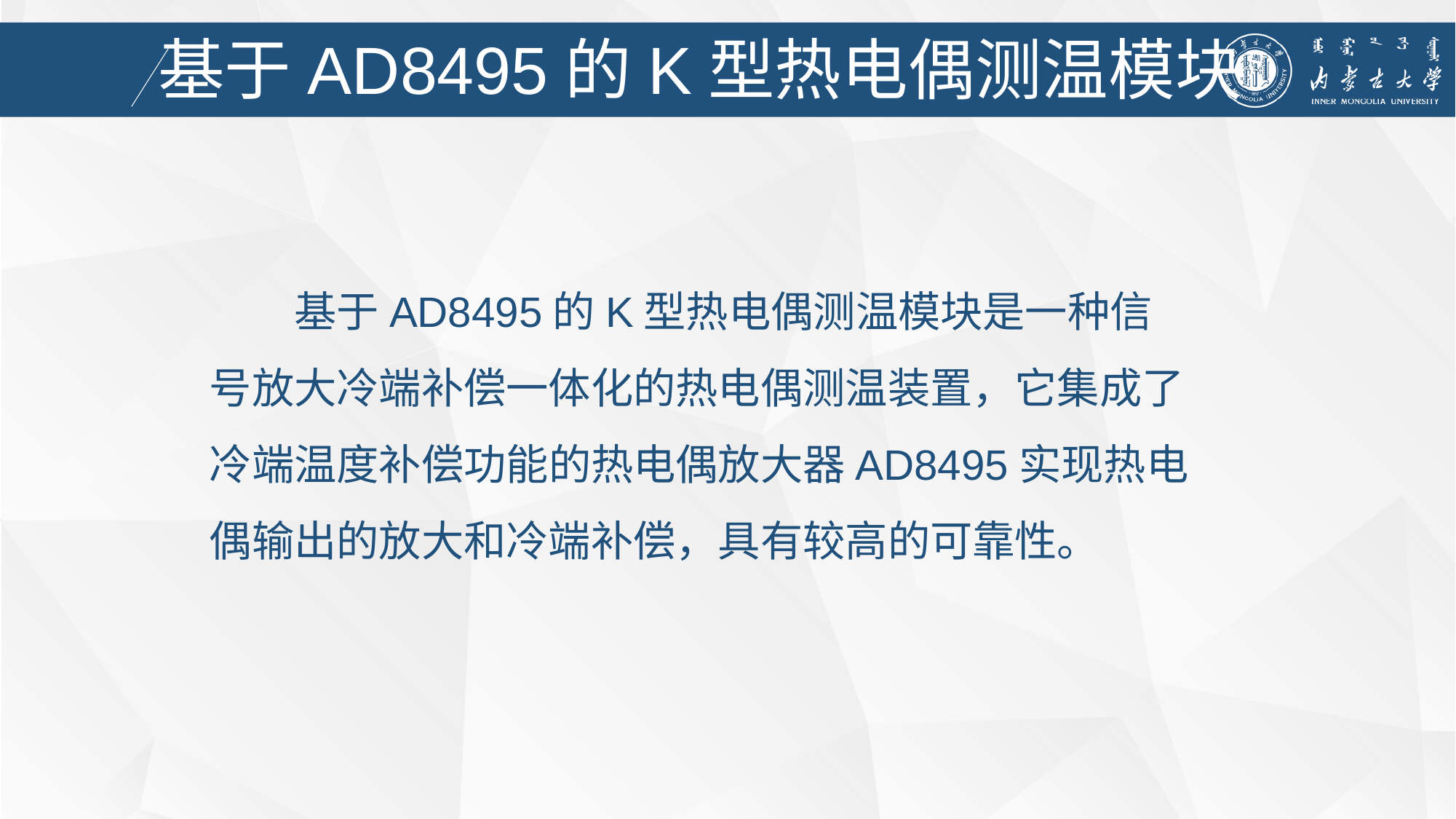

基于AD8495的K型热电偶测温模块
基于AD8495的K型热电偶测温模块是一种信号放大冷端补偿一体化的热电偶测温装置，它集成了冷端温度补偿功能的热电偶放大器AD8495实现热电偶输出的放大和冷端补偿，具有较高的可靠性。